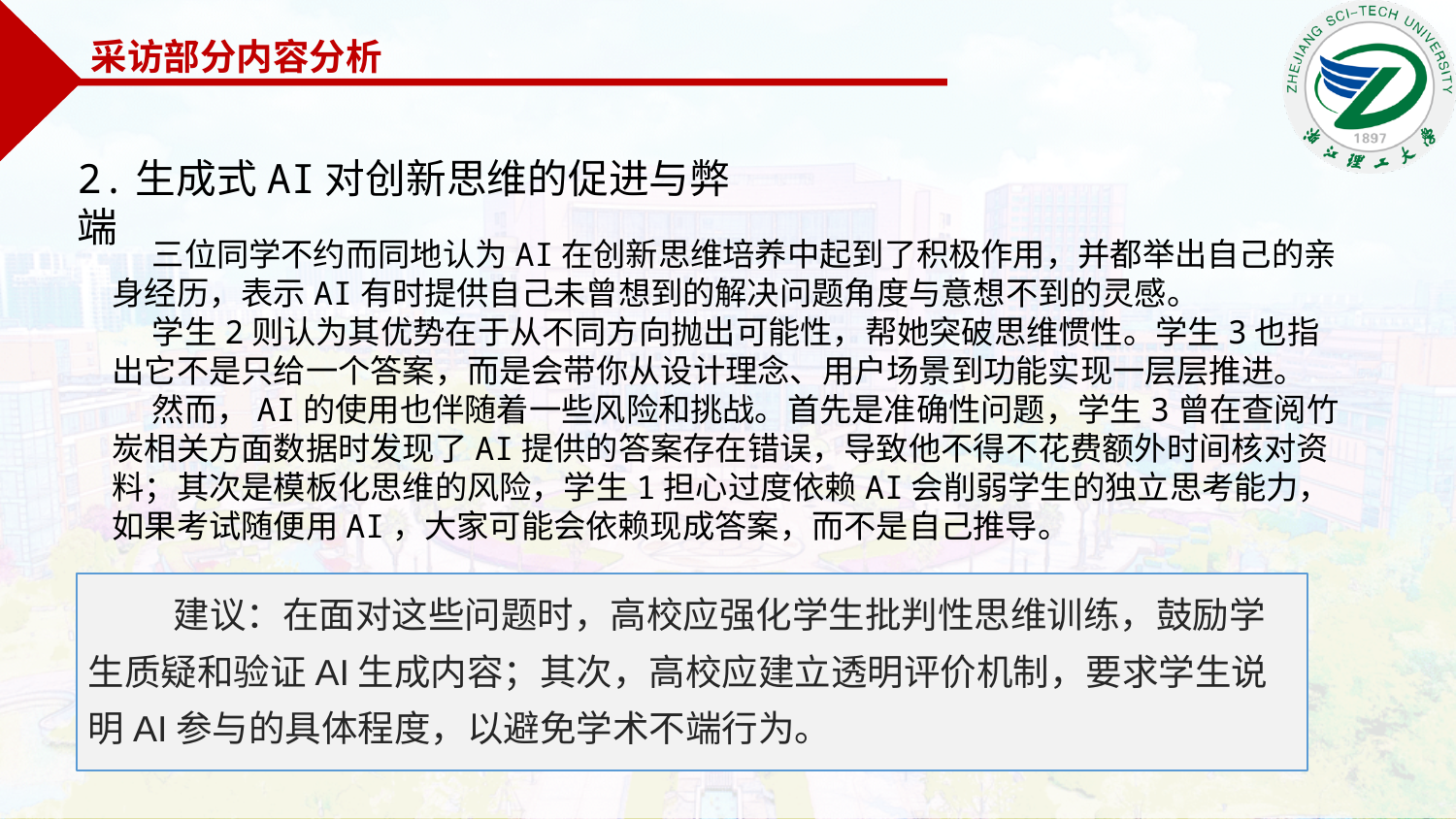

采访部分内容分析

2.生成式AI对创新思维的促进与弊端
三位同学不约而同地认为AI在创新思维培养中起到了积极作用，并都举出自己的亲身经历，表示AI有时提供自己未曾想到的解决问题角度与意想不到的灵感。
学生2则认为其优势在于从不同方向抛出可能性，帮她突破思维惯性。学生3也指出它不是只给一个答案，而是会带你从设计理念、用户场景到功能实现一层层推进。
然而，AI的使用也伴随着一些风险和挑战。首先是准确性问题，学生3曾在查阅竹炭相关方面数据时发现了AI提供的答案存在错误，导致他不得不花费额外时间核对资料；其次是模板化思维的风险，学生1担心过度依赖AI会削弱学生的独立思考能力，如果考试随便用AI，大家可能会依赖现成答案，而不是自己推导。
建议：在面对这些问题时，高校应强化学生批判性思维训练，鼓励学生质疑和验证AI生成内容；其次，高校应建立透明评价机制，要求学生说明AI参与的具体程度，以避免学术不端行为。